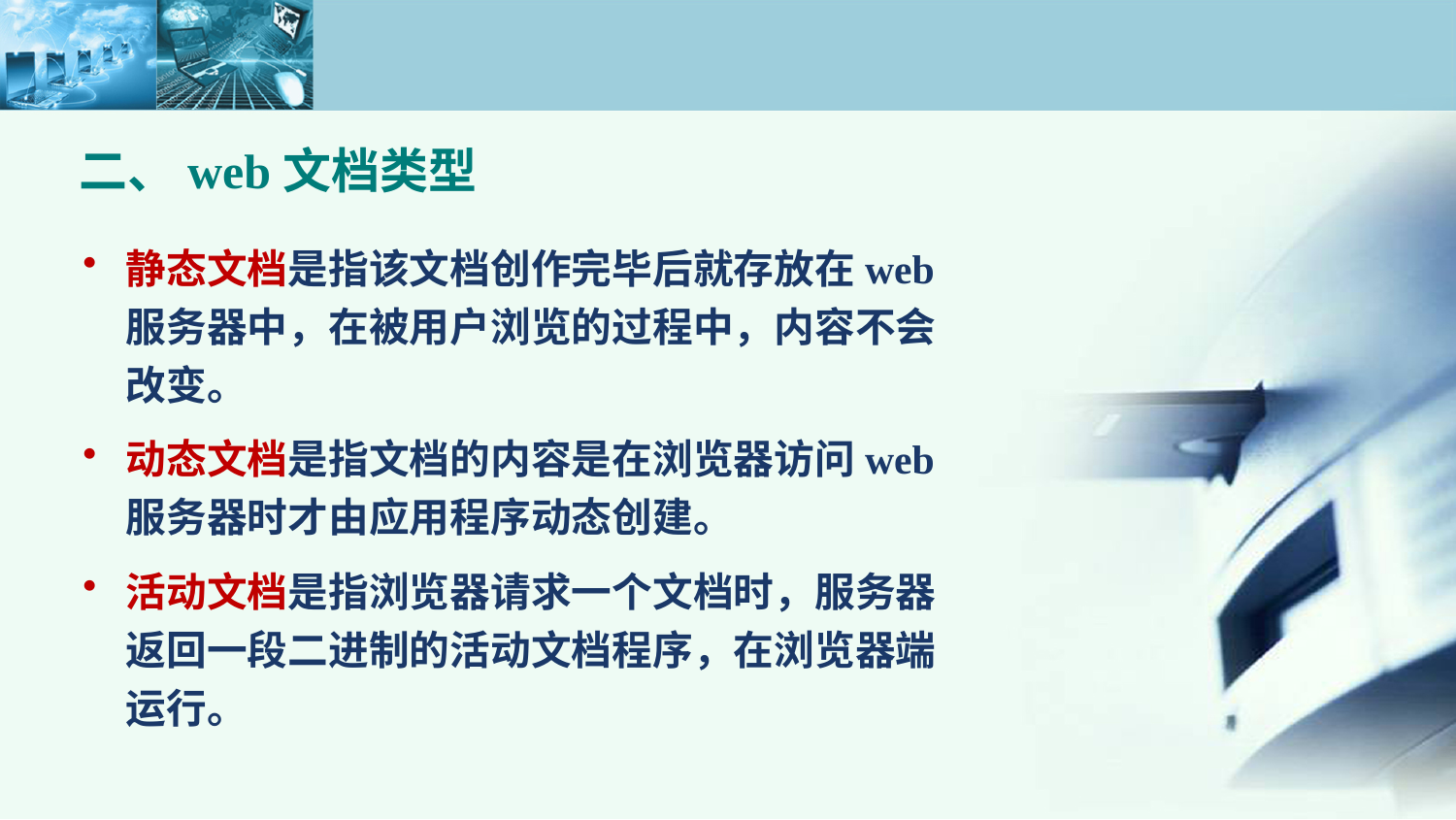

二、web文档类型
静态文档是指该文档创作完毕后就存放在web服务器中，在被用户浏览的过程中，内容不会改变。
动态文档是指文档的内容是在浏览器访问web服务器时才由应用程序动态创建。
活动文档是指浏览器请求一个文档时，服务器返回一段二进制的活动文档程序，在浏览器端运行。